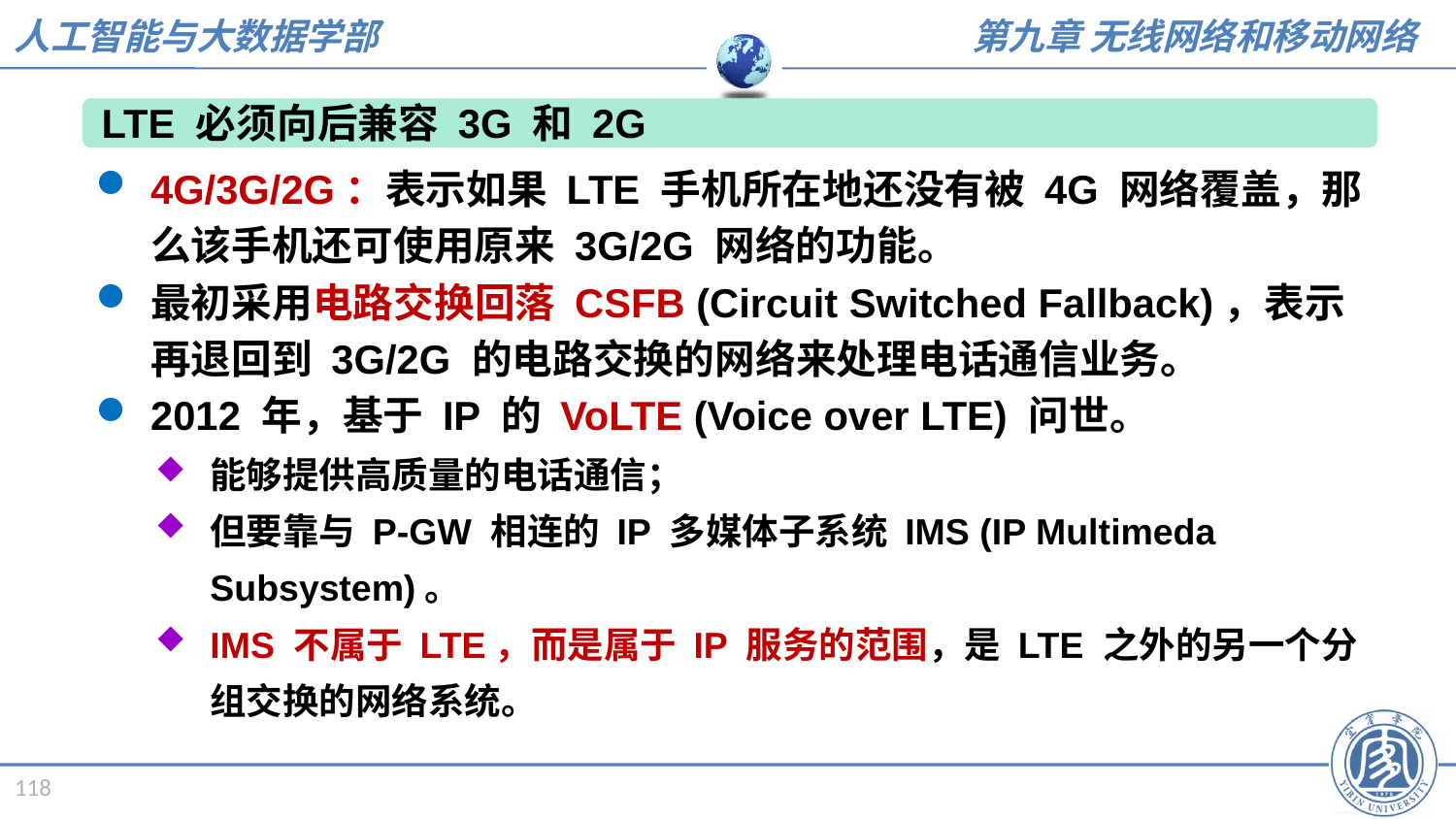

LTE 必须向后兼容 3G 和 2G

4G/3G/2G：表示如果 LTE 手机所在地还没有被 4G 网络覆盖，那么该手机还可使用原来 3G/2G 网络的功能。
最初采用电路交换回落 CSFB (Circuit Switched Fallback)，表示再退回到 3G/2G 的电路交换的网络来处理电话通信业务。
2012 年，基于 IP 的 VoLTE (Voice over LTE) 问世。
能够提供高质量的电话通信；
但要靠与 P-GW 相连的 IP 多媒体子系统 IMS (IP Multimeda Subsystem)。
IMS 不属于 LTE，而是属于 IP 服务的范围，是 LTE 之外的另一个分组交换的网络系统。
118